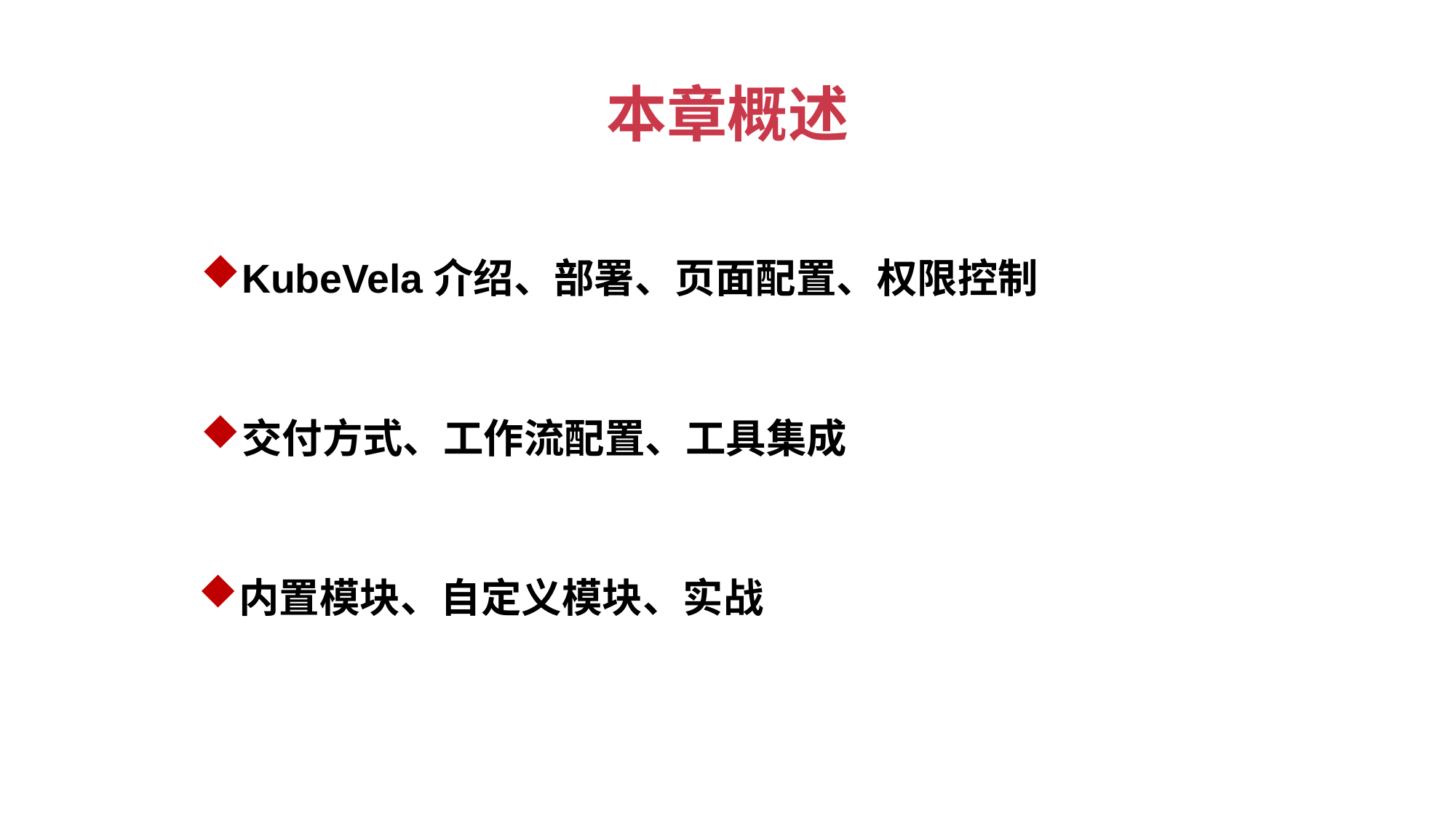

本章概述
KubeVela介绍、部署、页面配置、权限控制
交付方式、工作流配置、工具集成

内置模块、自定义模块、实战